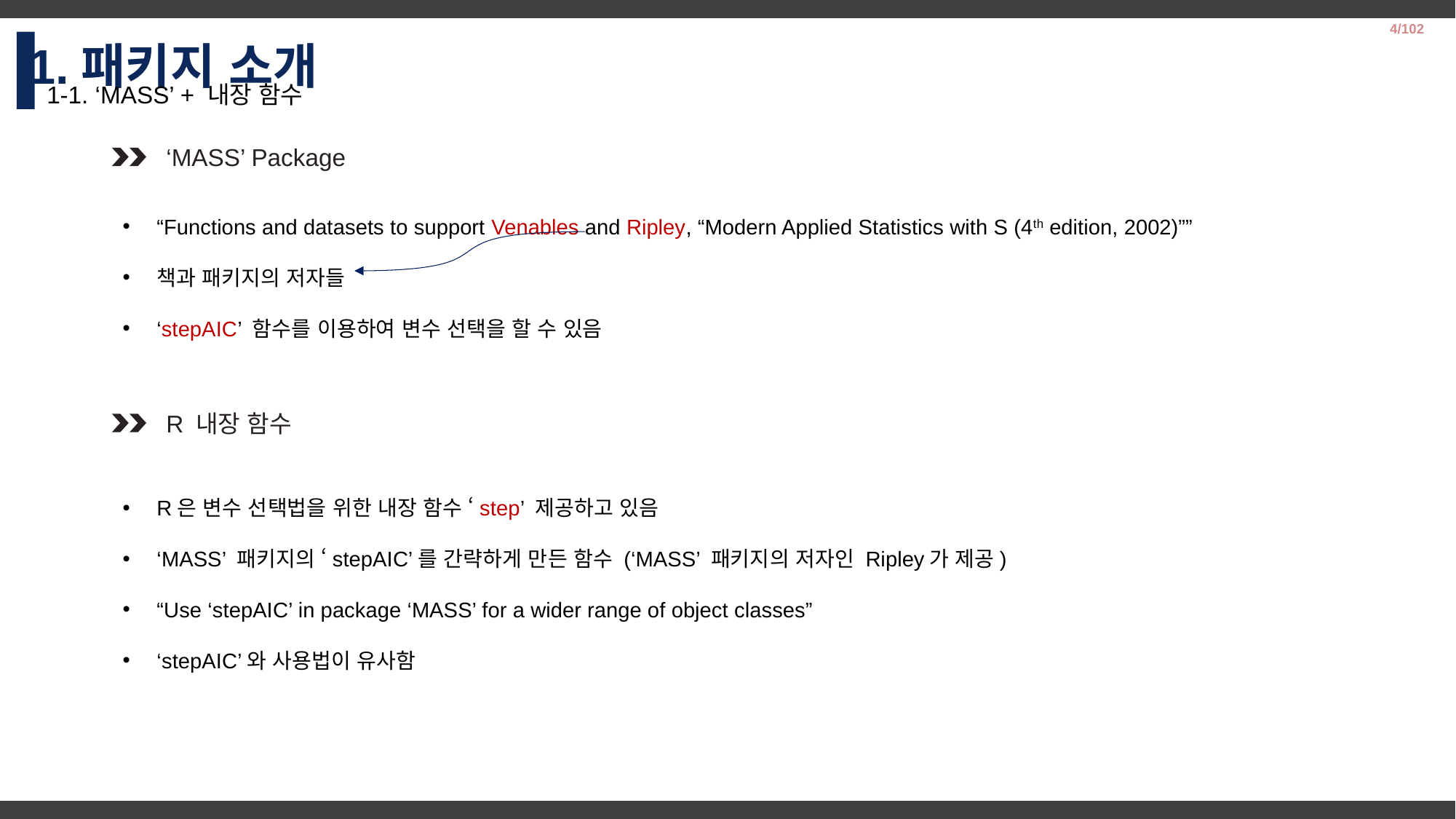

1.패키지 소개
4/102

1-1. ‘MASS’ + 내장 함수
‘MASS’ Package

“Functions and datasets to support Venables and Ripley, “Modern Applied Statistics with S (4th edition, 2002)””
책과 패키지의 저자들
‘stepAIC’ 함수를 이용하여 변수 선택을 할 수 있음
R 내장 함수

R은 변수 선택법을 위한 내장 함수 ‘step’ 제공하고 있음
‘MASS’ 패키지의 ‘stepAIC’를 간략하게 만든 함수 (‘MASS’ 패키지의 저자인 Ripley가 제공)
“Use ‘stepAIC’ in package ‘MASS’ for a wider range of object classes”
‘stepAIC’와 사용법이 유사함
2014-2 Business Logistics Team Project